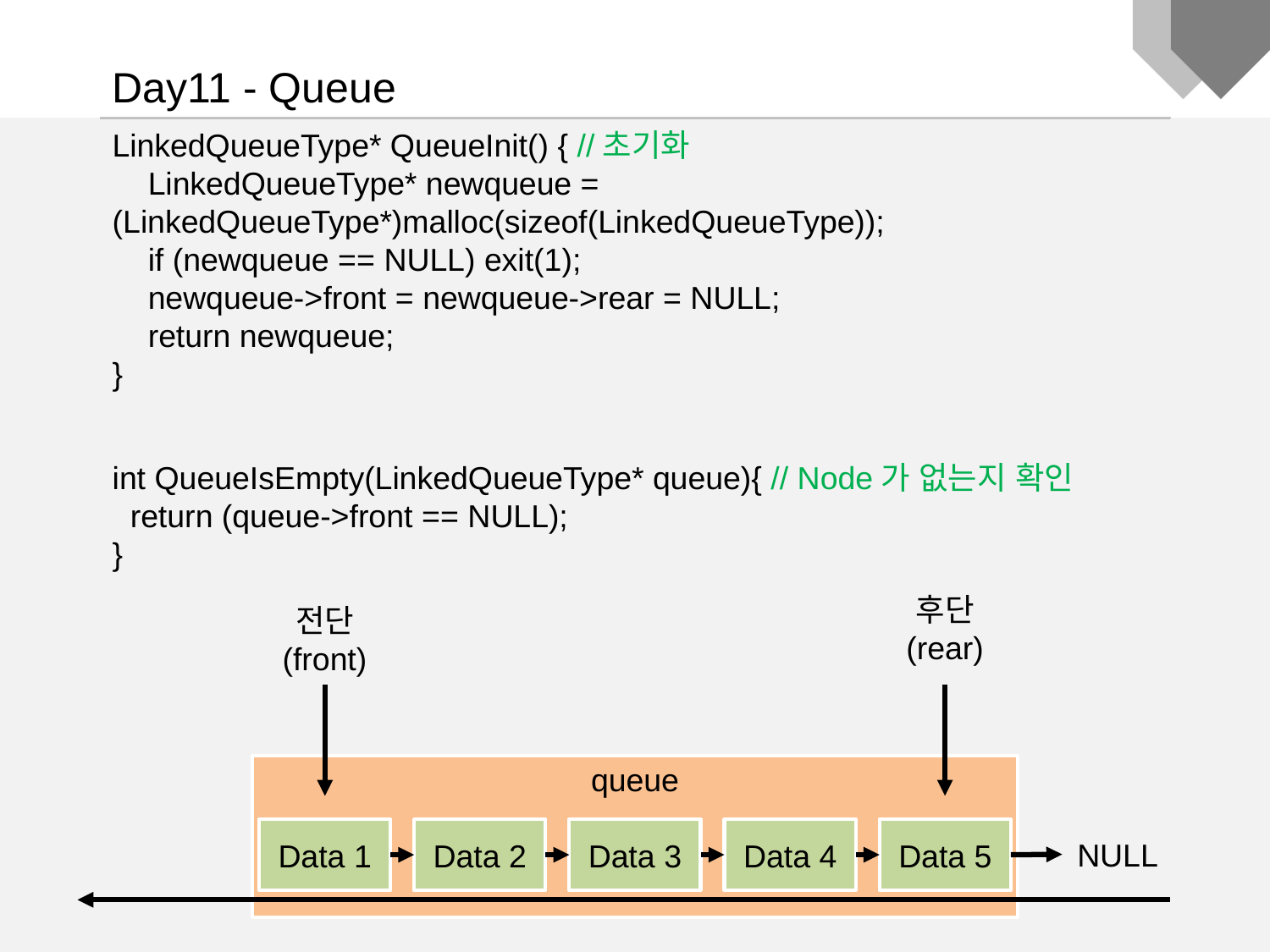

Day11 - Queue
LinkedQueueType* QueueInit() { //초기화
    LinkedQueueType* newqueue = (LinkedQueueType*)malloc(sizeof(LinkedQueueType));
    if (newqueue == NULL) exit(1);
    newqueue->front = newqueue->rear = NULL;
    return newqueue;
}
int QueueIsEmpty(LinkedQueueType* queue){ // Node가 없는지 확인
  return (queue->front == NULL);
}
후단
(rear)
전단
(front)
queue

Data 1
Data 2
Data 3
Data 4
Data 5
NULL